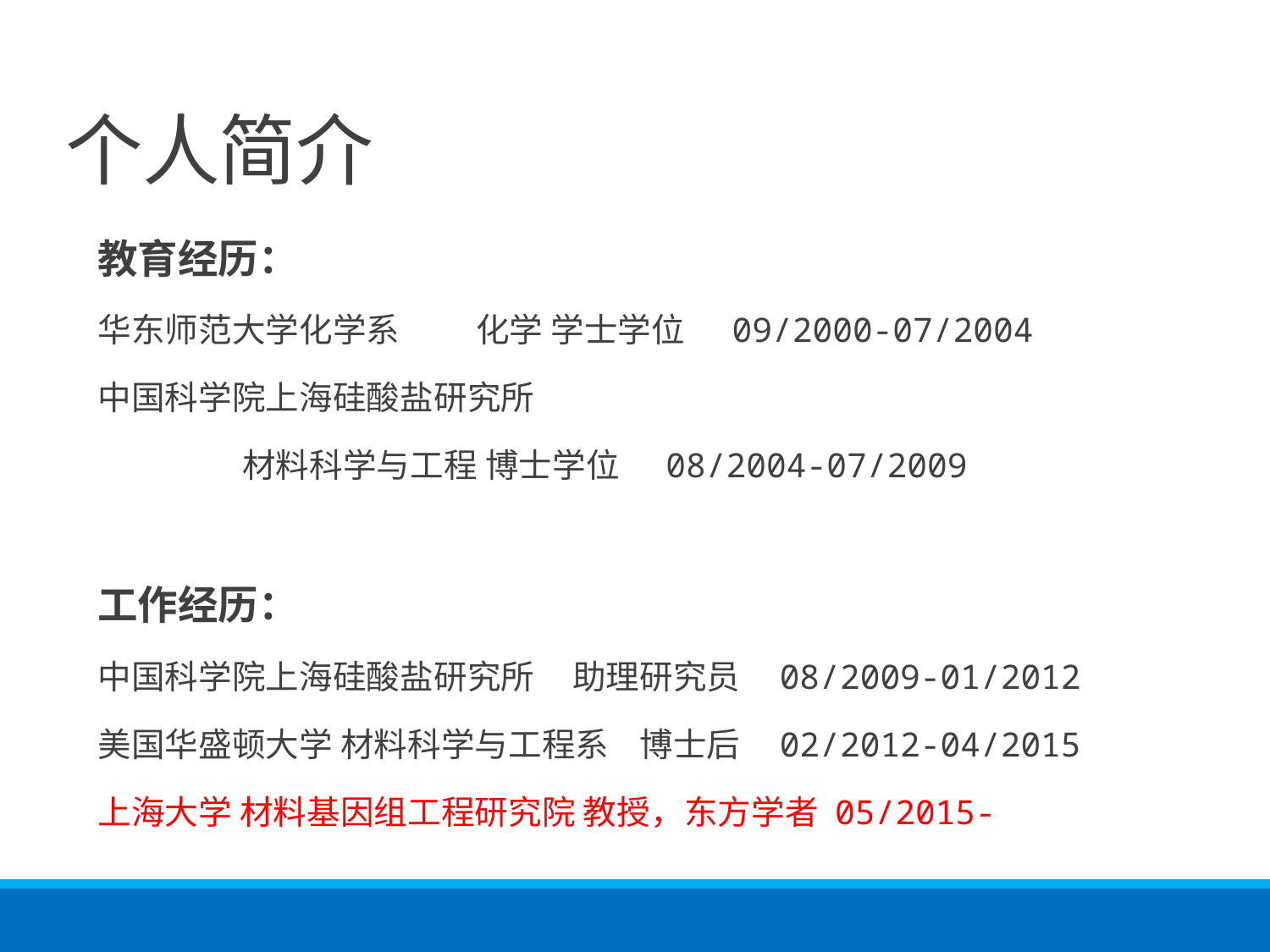

# 个人简介
教育经历：
华东师范大学化学系          化学 学士学位     09/2000-07/2004
中国科学院上海硅酸盐研究所
                  材料科学与工程 博士学位     08/2004-07/2009

工作经历：
中国科学院上海硅酸盐研究所     助理研究员    08/2009-01/2012
美国华盛顿大学 材料科学与工程系    博士后    02/2012-04/2015
上海大学 材料基因组工程研究院 教授，东方学者 05/2015-